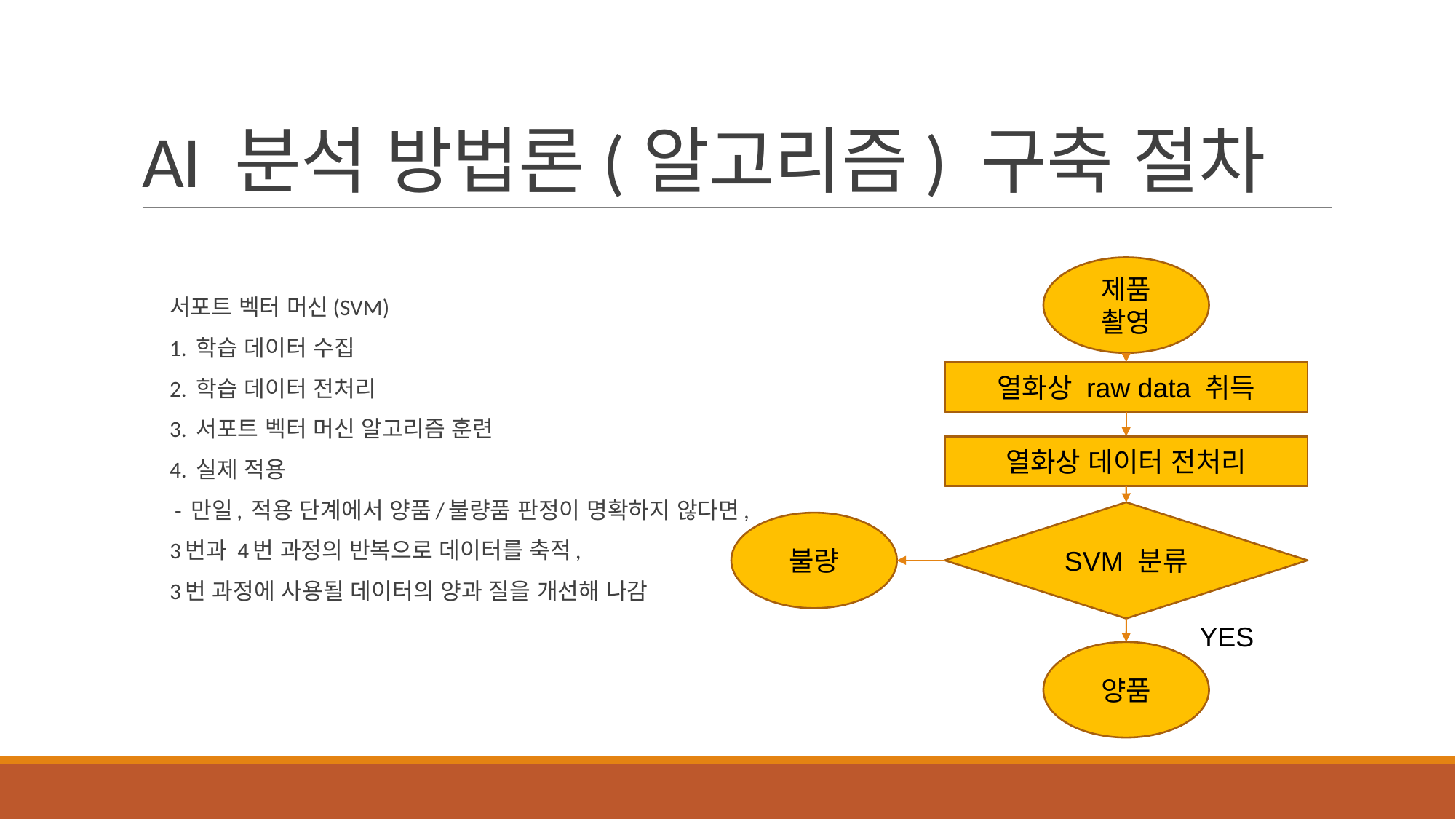

# AI 분석 방법론(알고리즘) 구축 절차
제품
촬영
서포트 벡터 머신(SVM)
1. 학습 데이터 수집
2. 학습 데이터 전처리
3. 서포트 벡터 머신 알고리즘 훈련
4. 실제 적용
 - 만일, 적용 단계에서 양품/불량품 판정이 명확하지 않다면,
3번과 4번 과정의 반복으로 데이터를 축적,
3번 과정에 사용될 데이터의 양과 질을 개선해 나감
열화상 raw data 취득
열화상 데이터 전처리
SVM 분류
불량
YES
양품